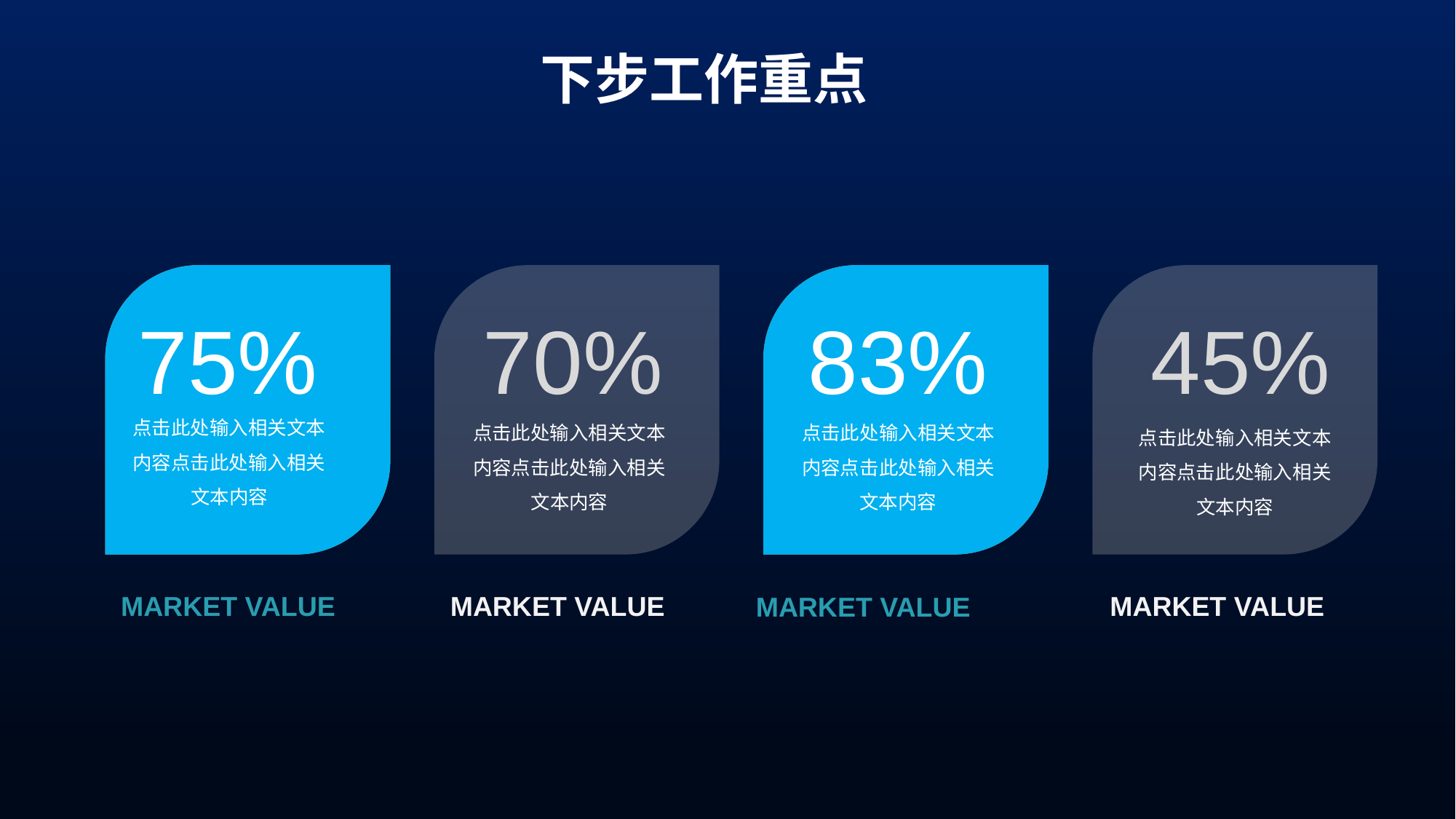

下步工作重点

75%
点击此处输入相关文本内容点击此处输入相关文本内容
MARKET VALUE

70%
83%
45%
点击此处输入相关文本内容点击此处输入相关文本内容
点击此处输入相关文本内容点击此处输入相关文本内容
点击此处输入相关文本内容点击此处输入相关文本内容
MARKET VALUE
MARKET VALUE
MARKET VALUE